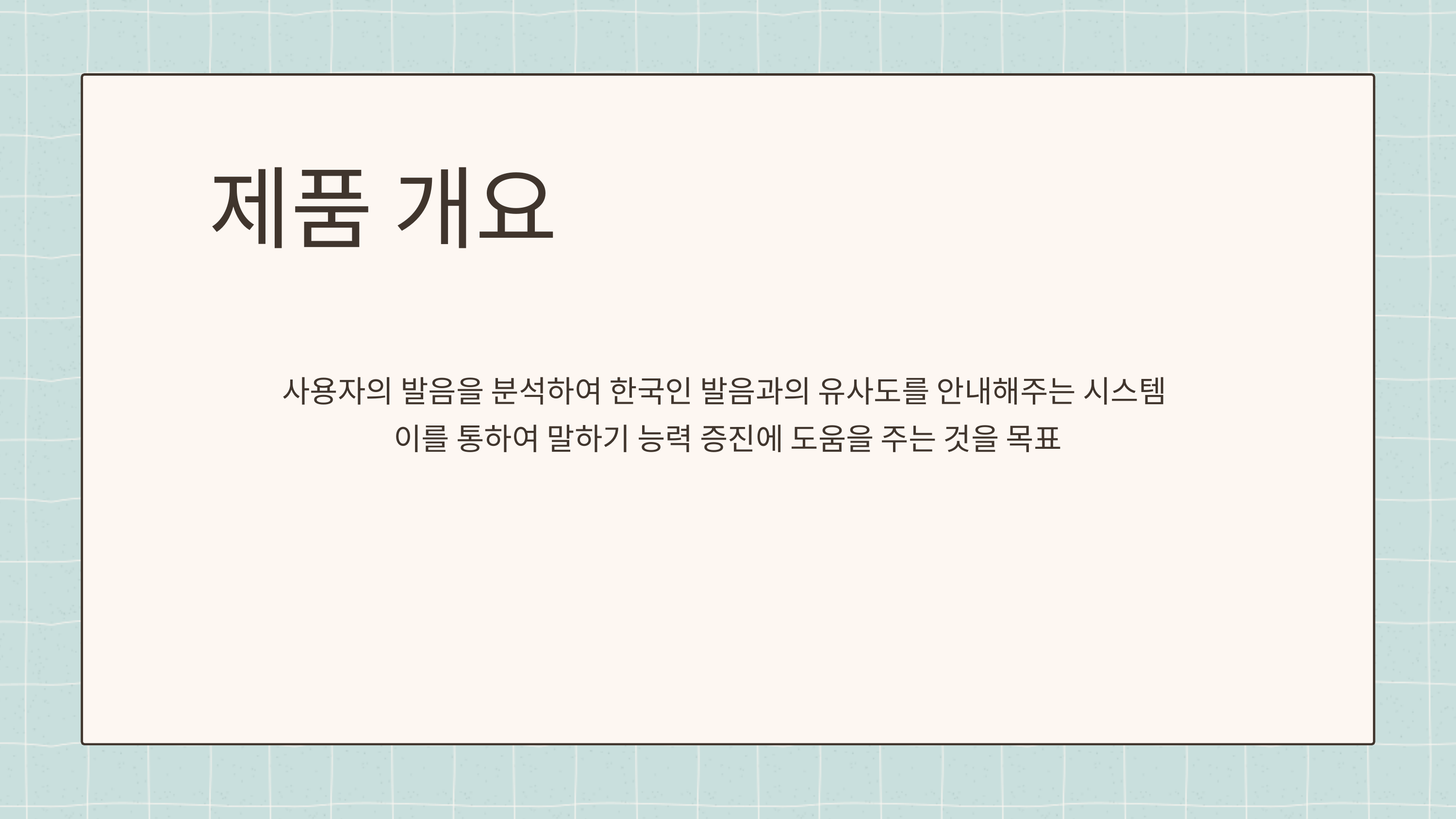

제품 개요
사용자의 발음을 분석하여 한국인 발음과의 유사도를 안내해주는 시스템
이를 통하여 말하기 능력 증진에 도움을 주는 것을 목표